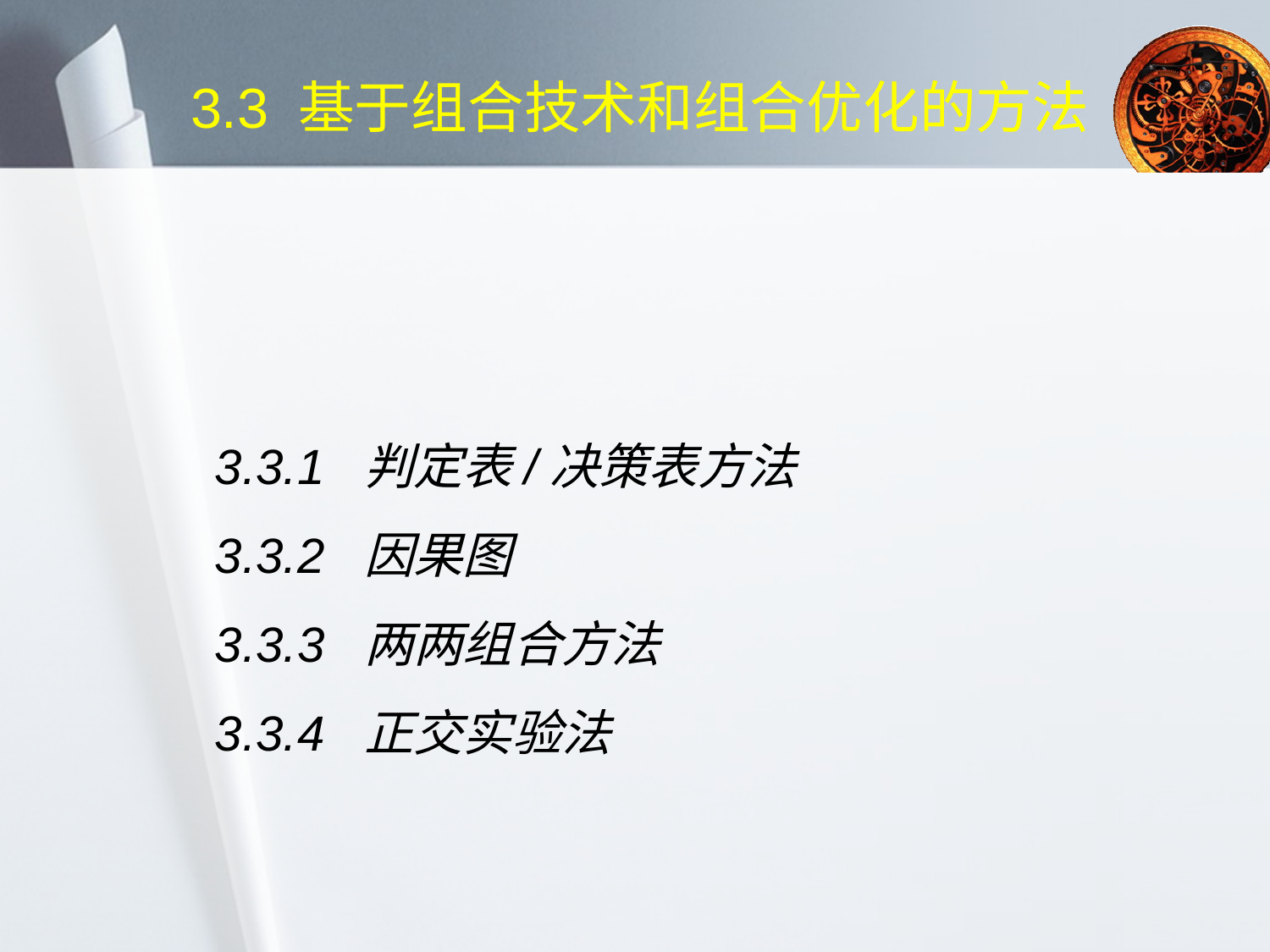

# 3.3 基于组合技术和组合优化的方法
3.3.1  判定表/决策表方法
3.3.2  因果图
3.3.3  两两组合方法
3.3.4  正交实验法